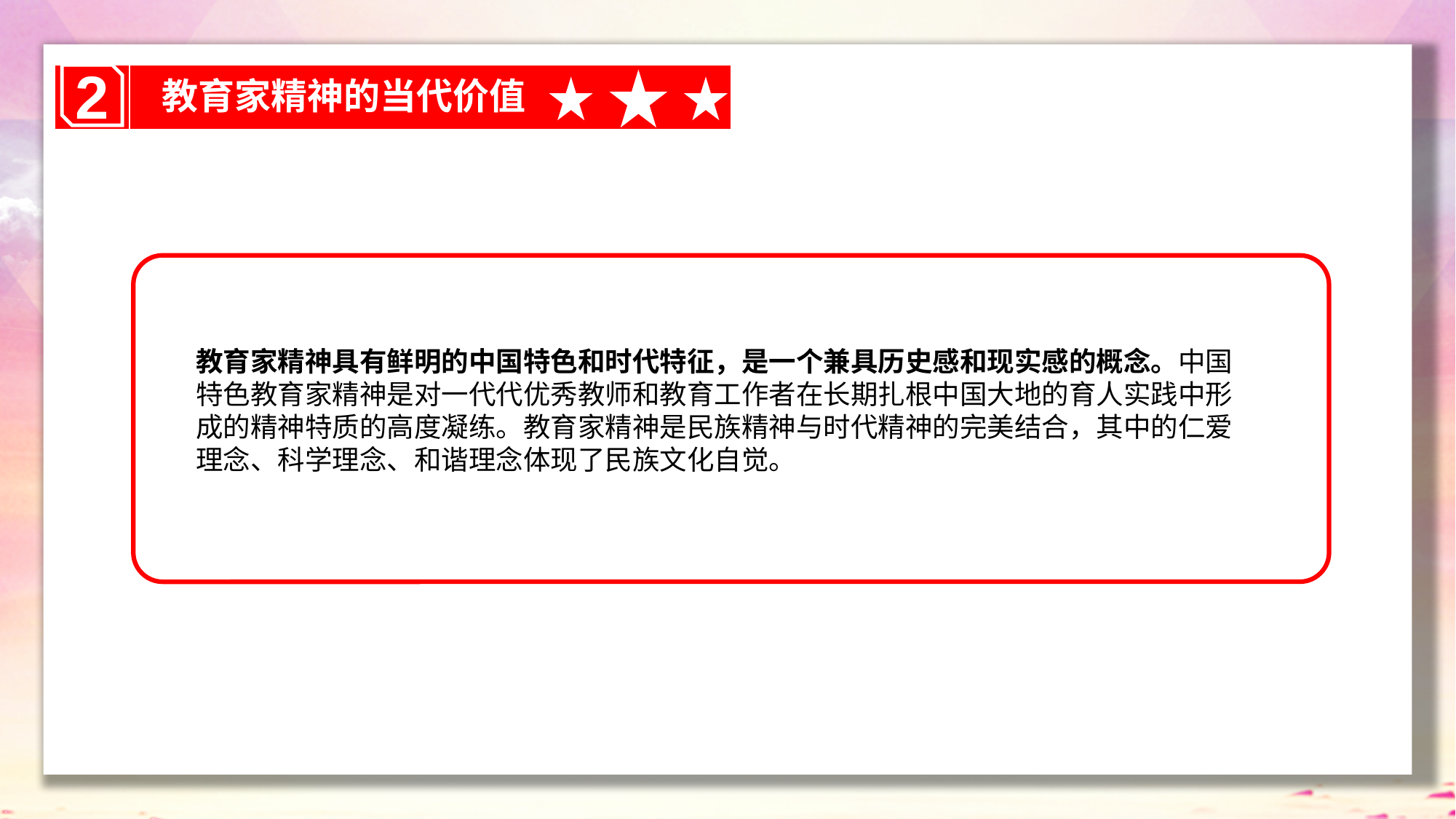

3
2

教育家精神的当代价值

教育家精神具有鲜明的中国特色和时代特征，是一个兼具历史感和现实感的概念。中国特色教育家精神是对一代代优秀教师和教育工作者在长期扎根中国大地的育人实践中形成的精神特质的高度凝练。教育家精神是民族精神与时代精神的完美结合，其中的仁爱理念、科学理念、和谐理念体现了民族文化自觉。